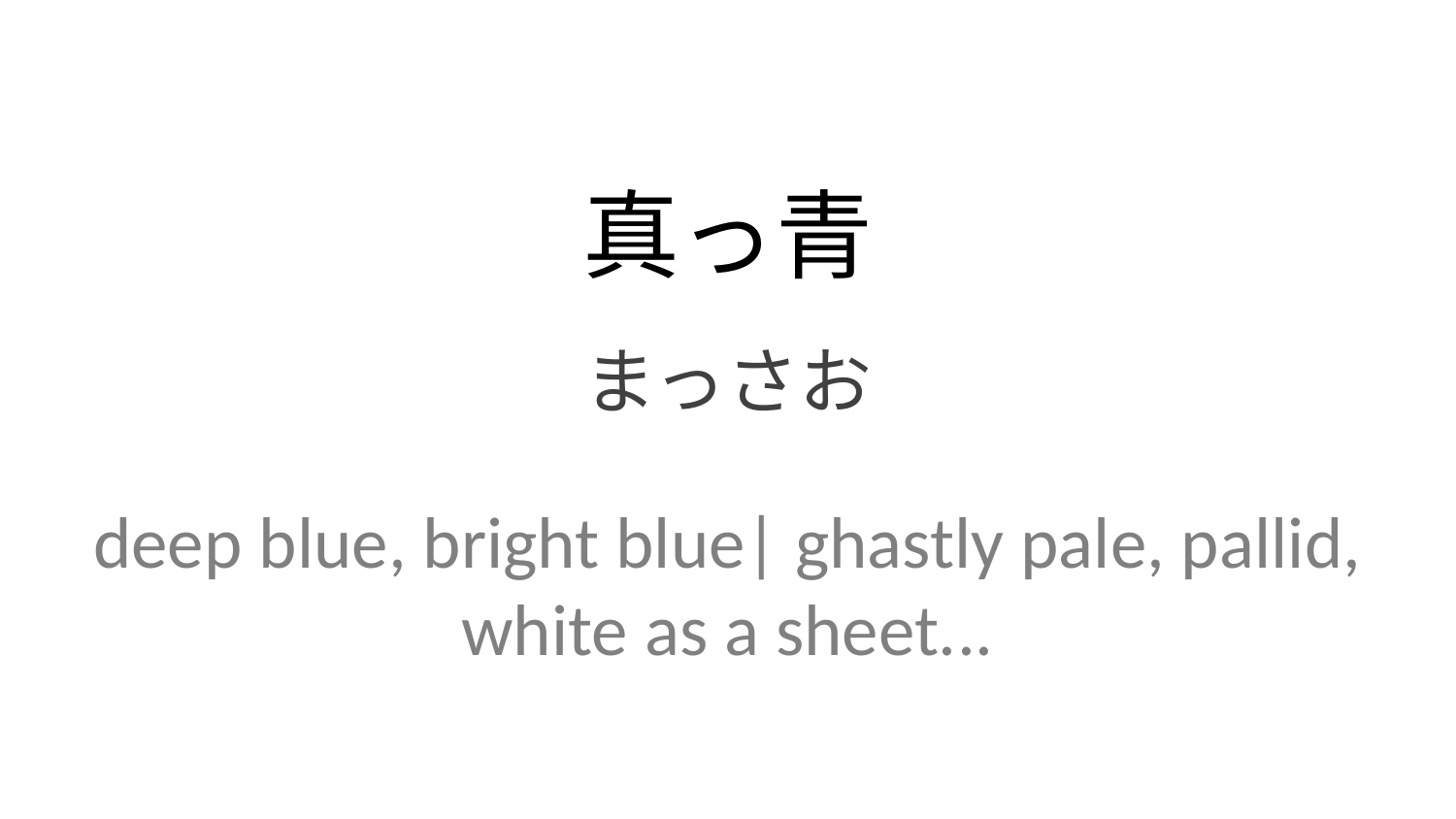

真っ青

まっさお
deep blue, bright blue| ghastly pale, pallid, white as a sheet...